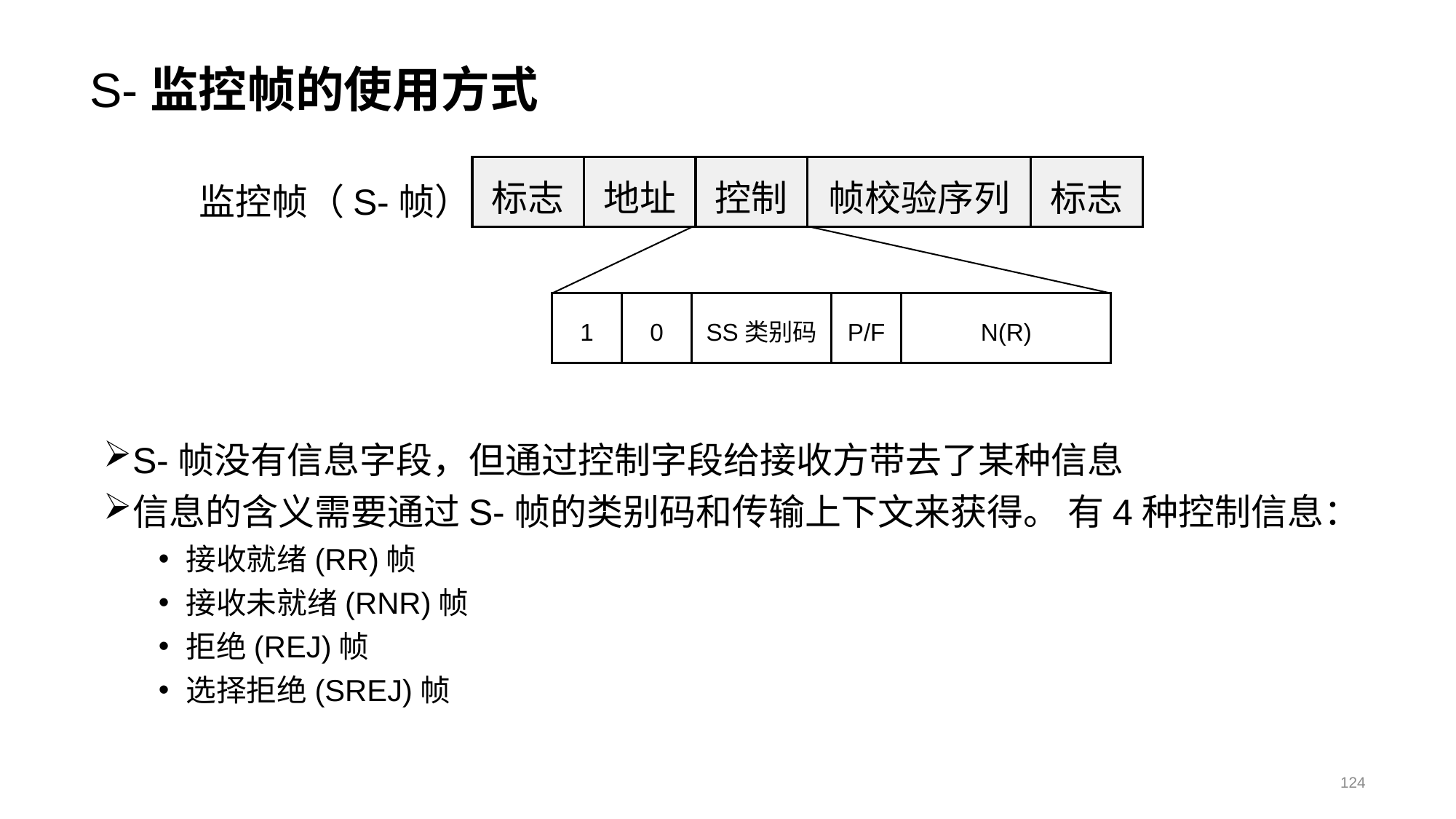

# S-监控帧的使用方式
标志
地址
控制
帧校验序列
标志
监控帧（S-帧）

1
0
SS类别码
P/F
N(R)
S-帧没有信息字段，但通过控制字段给接收方带去了某种信息
信息的含义需要通过S-帧的类别码和传输上下文来获得。 有4种控制信息：
接收就绪(RR)帧
接收未就绪(RNR)帧
拒绝(REJ)帧
选择拒绝(SREJ)帧
124